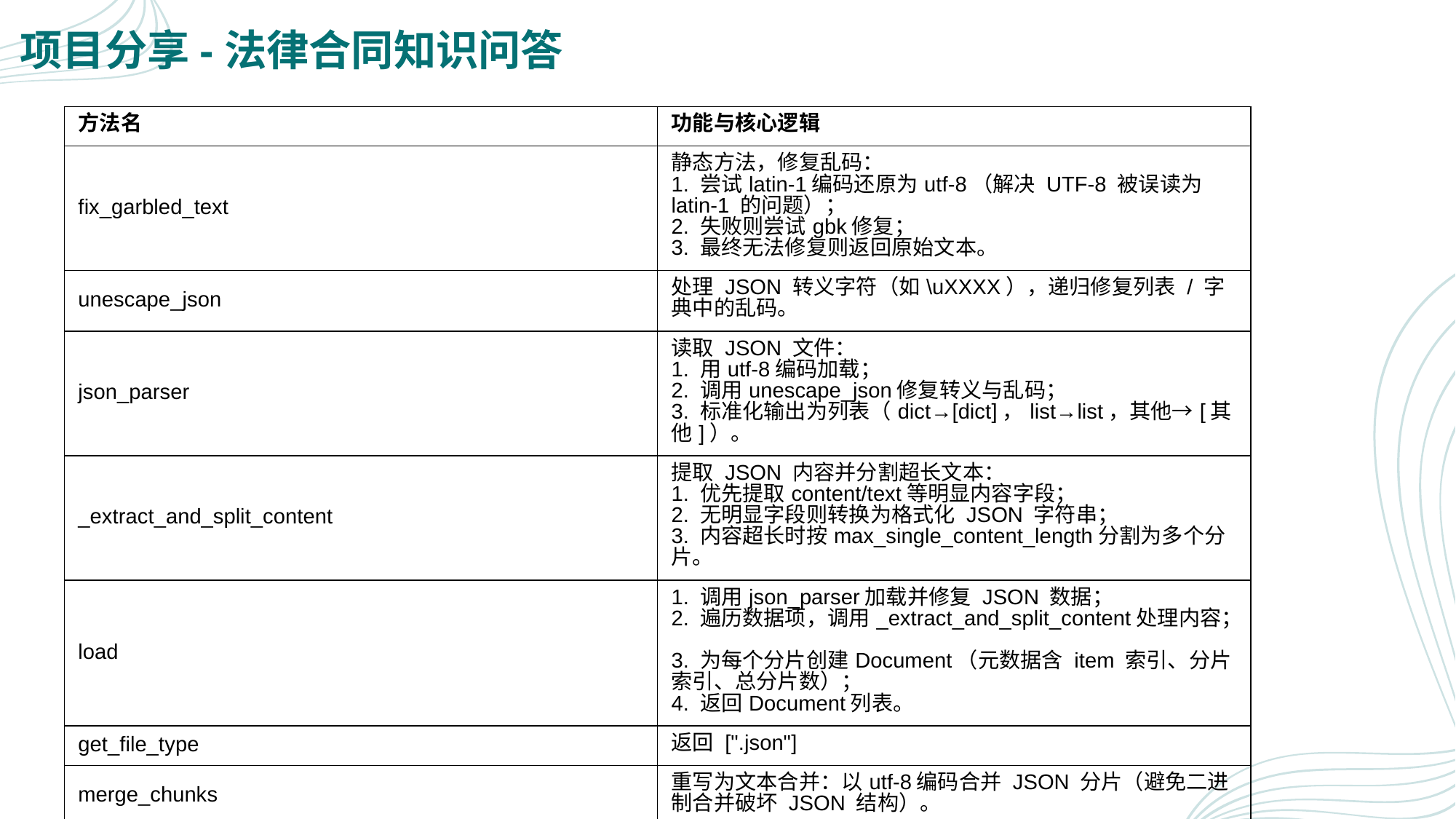

# 项目分享-法律合同知识问答
| 方法名 | 功能与核心逻辑 |
| --- | --- |
| fix\_garbled\_text | 静态方法，修复乱码： 1. 尝试latin-1编码还原为utf-8（解决 UTF-8 被误读为 latin-1 的问题）； 2. 失败则尝试gbk修复； 3. 最终无法修复则返回原始文本。 |
| unescape\_json | 处理 JSON 转义字符（如\uXXXX），递归修复列表 / 字典中的乱码。 |
| json\_parser | 读取 JSON 文件： 1. 用utf-8编码加载； 2. 调用unescape\_json修复转义与乱码； 3. 标准化输出为列表（dict→[dict]，list→list，其他→[其他]）。 |
| \_extract\_and\_split\_content | 提取 JSON 内容并分割超长文本： 1. 优先提取content/text等明显内容字段； 2. 无明显字段则转换为格式化 JSON 字符串； 3. 内容超长时按max\_single\_content\_length分割为多个分片。 |
| load | 1. 调用json\_parser加载并修复 JSON 数据； 2. 遍历数据项，调用\_extract\_and\_split\_content处理内容； 3. 为每个分片创建Document（元数据含 item 索引、分片索引、总分片数）； 4. 返回Document列表。 |
| get\_file\_type | 返回 [".json"] |
| merge\_chunks | 重写为文本合并：以utf-8编码合并 JSON 分片（避免二进制合并破坏 JSON 结构）。 |